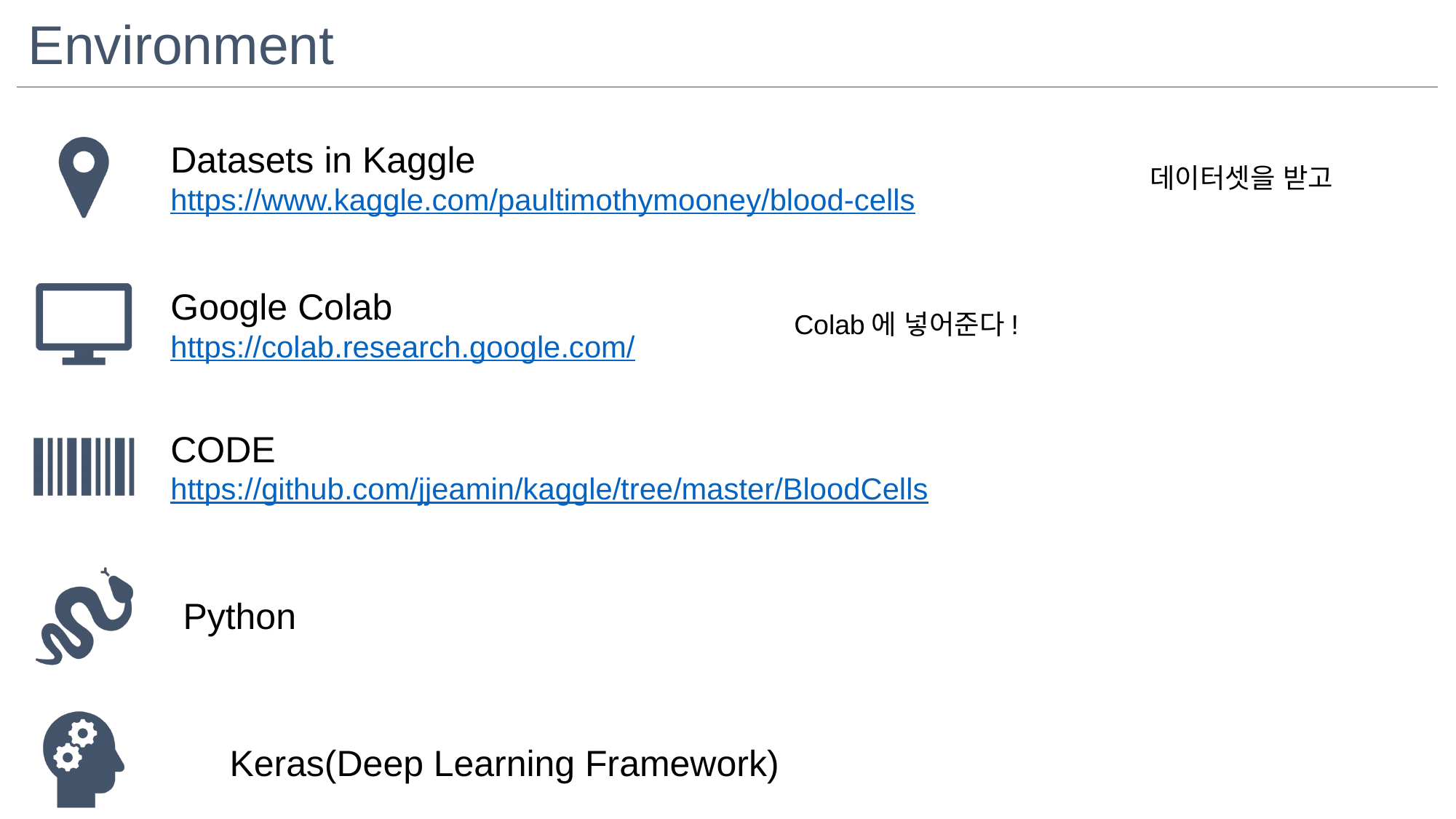

Environment

Datasets in Kaggle
https://www.kaggle.com/paultimothymooney/blood-cells
데이터셋을 받고

Google Colab
https://colab.research.google.com/
Colab에 넣어준다!

CODE
https://github.com/jjeamin/kaggle/tree/master/BloodCells

Python

Keras(Deep Learning Framework)